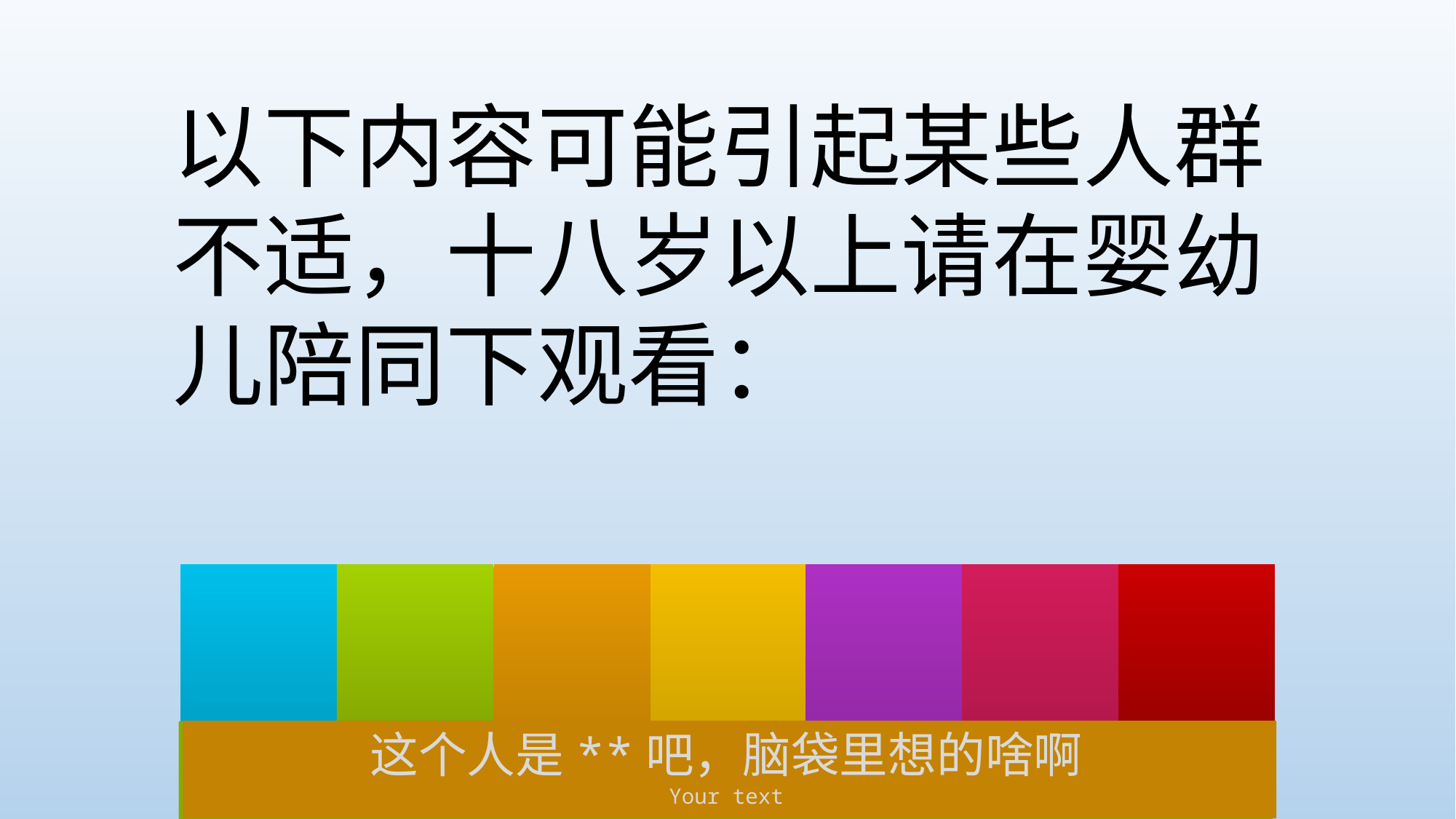

以下内容可能引起某些人群不适，十八岁以上请在婴幼儿陪同下观看：

这个人是**吧，脑袋里想的啥啊
Your text

单击添加大标题
Your text